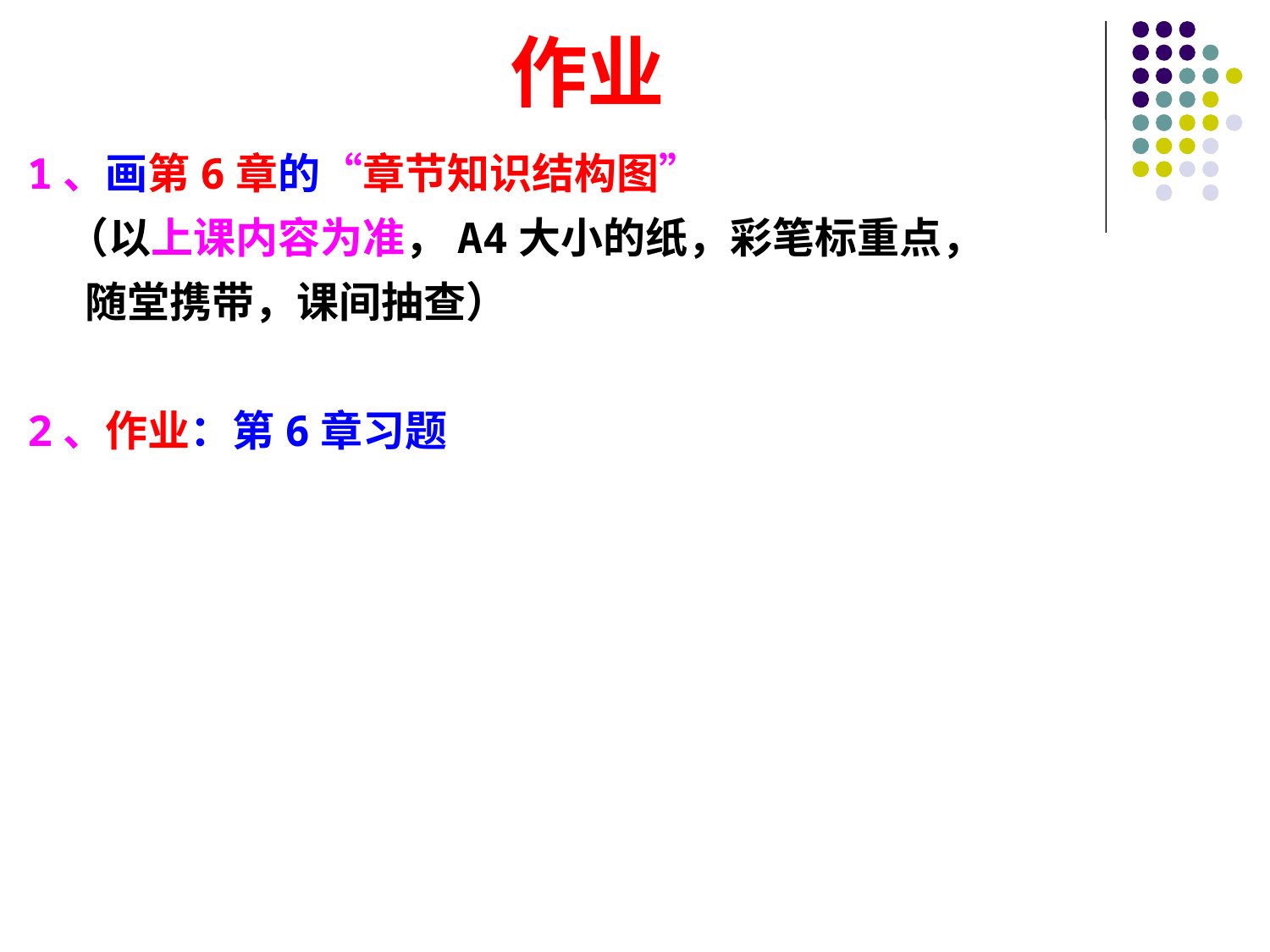

# 作业
1、画第6章的“章节知识结构图”
   （以上课内容为准，A4大小的纸，彩笔标重点，
     随堂携带，课间抽查）

2、作业：第6章习题